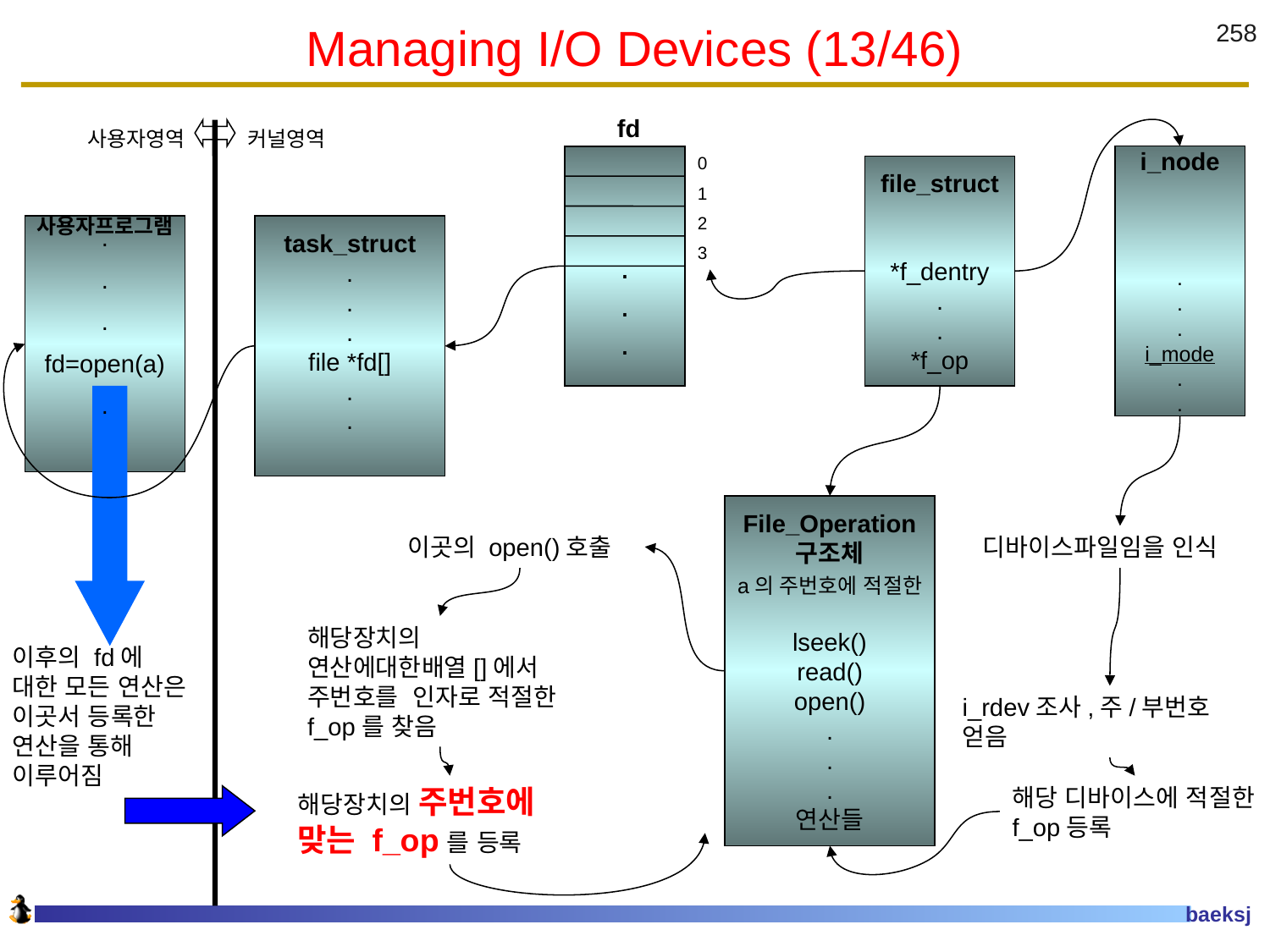

# Managing I/O Devices (13/46)
258
fd
사용자영역

커널영역

.
.
.

0
1
2
3
i_node

.
.
.
i_mode
.
.
file_struct

*f_dentry
.
.
*f_op

사용자프로그램

.
.
.
fd=open(a)
.
task_struct
.
.
.
file *fd[]
.
.

File_Operation
구조체

lseek()
read()
open()
.
.
.
연산들
이곳의 open()호출
디바이스파일임을 인식
a의 주번호에 적절한
해당장치의 연산에대한배열[]에서 주번호를  인자로 적절한 f_op를 찾음
이후의 fd에     대한 모든 연산은 이곳서 등록한  연산을 통해     이루어짐
i_rdev조사,주/부번호 얻음
해당장치의 주번호에 맞는 f_op를 등록
해당 디바이스에 적절한 f_op등록